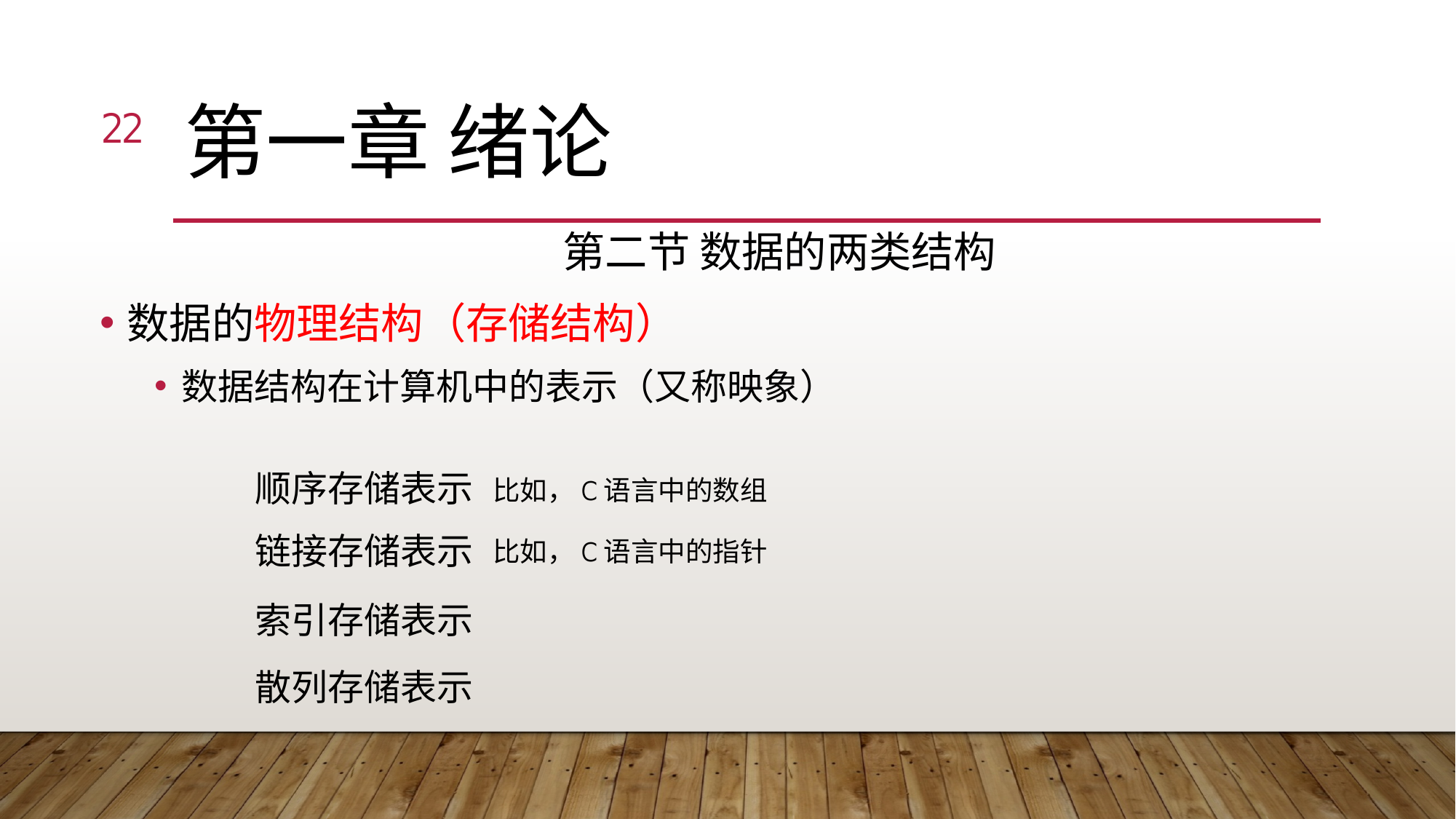

22
# 第一章 绪论
第二节 数据的两类结构
数据的物理结构（存储结构）
数据结构在计算机中的表示（又称映象）
顺序存储表示
链接存储表示
索引存储表示
散列存储表示
比如，C语言中的数组
比如，C语言中的指针